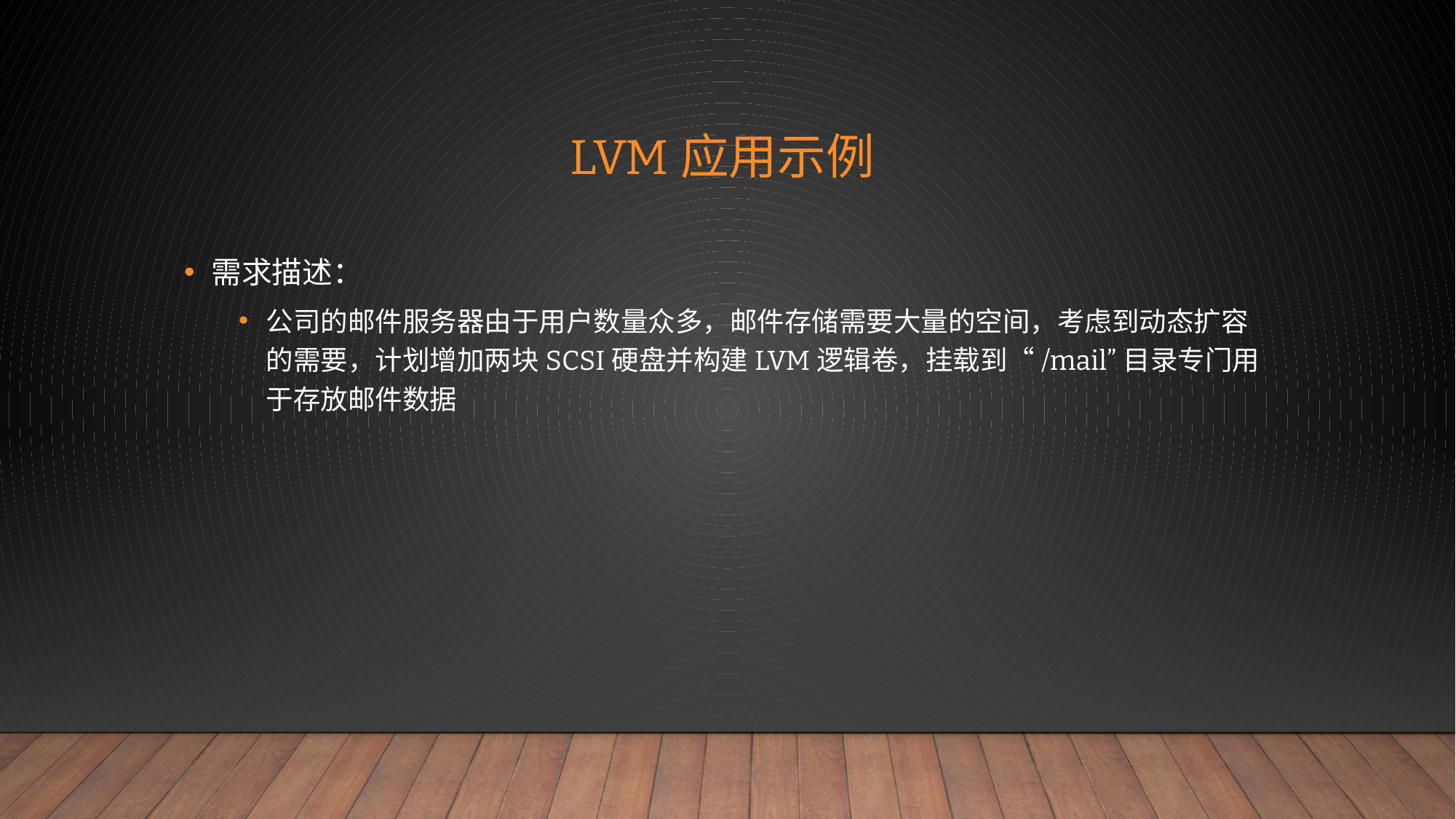

84
# LVM应用示例
需求描述：
公司的邮件服务器由于用户数量众多，邮件存储需要大量的空间，考虑到动态扩容的需要，计划增加两块SCSI硬盘并构建LVM逻辑卷，挂载到“/mail”目录专门用于存放邮件数据